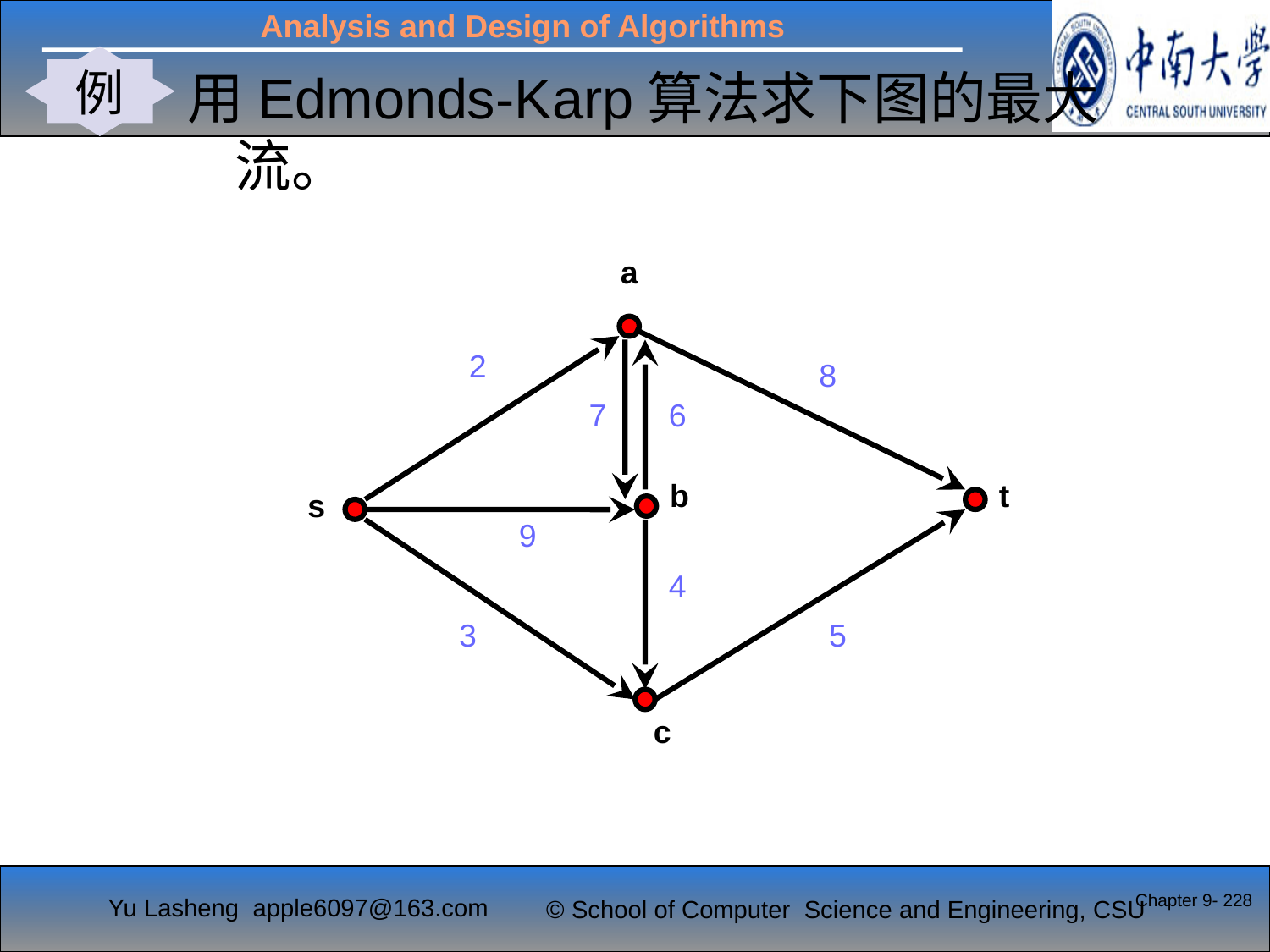

例
#
用Edmonds-Karp算法求下图的最大流。
a

2

8
7
6
b
t
s

9

4
3
5

c
Chapter 9- 228